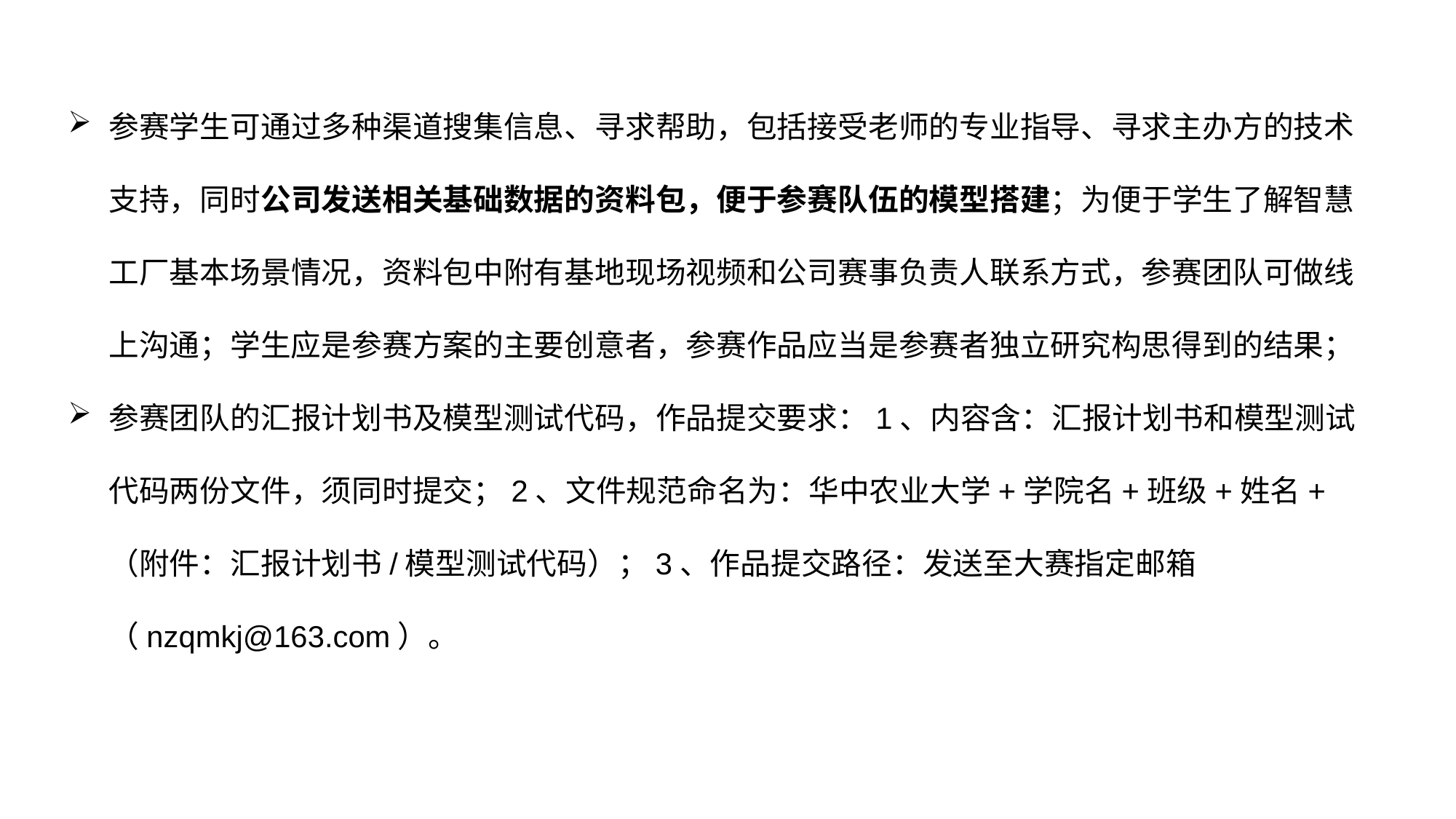

参赛学生可通过多种渠道搜集信息、寻求帮助，包括接受老师的专业指导、寻求主办方的技术支持，同时公司发送相关基础数据的资料包，便于参赛队伍的模型搭建；为便于学生了解智慧工厂基本场景情况，资料包中附有基地现场视频和公司赛事负责人联系方式，参赛团队可做线上沟通；学生应是参赛方案的主要创意者，参赛作品应当是参赛者独立研究构思得到的结果；
参赛团队的汇报计划书及模型测试代码，作品提交要求：1、内容含：汇报计划书和模型测试代码两份文件，须同时提交；2、文件规范命名为：华中农业大学+学院名+班级+姓名+（附件：汇报计划书/模型测试代码）；3、作品提交路径：发送至大赛指定邮箱（nzqmkj@163.com）。